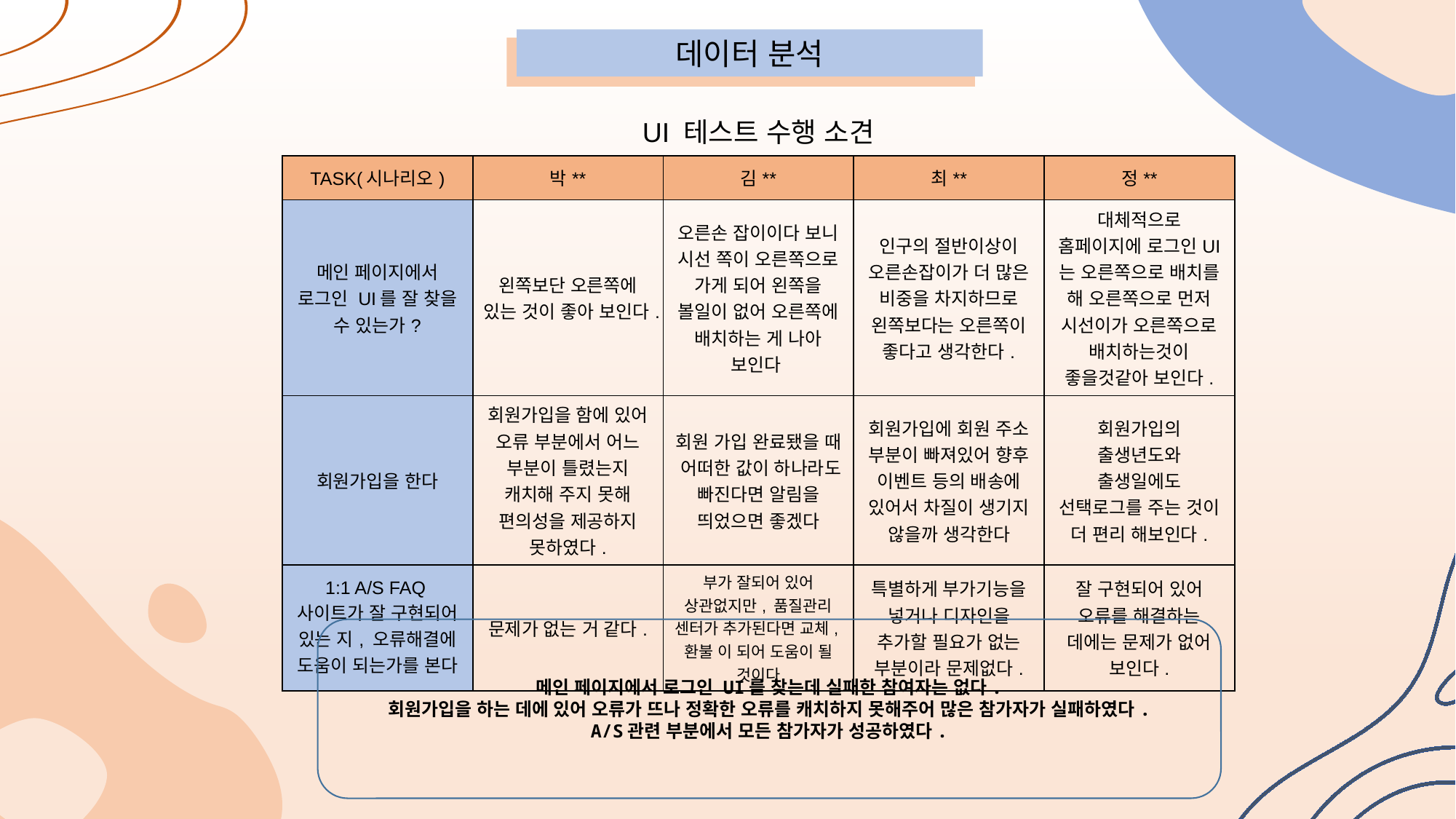

데이터 분석

| UI 테스트 수행 소견 |  |  |  |  |
| --- | --- | --- | --- | --- |
| TASK(시나리오) | 박\*\* | 김\*\* | 최\*\* | 정\*\* |
| 메인 페이지에서 로그인 UI를 잘 찾을 수 있는가? | 왼쪽보단 오른쪽에 있는 것이 좋아 보인다. | 오른손 잡이이다 보니 시선 쪽이 오른쪽으로 가게 되어 왼쪽을 볼일이 없어 오른쪽에 배치하는 게 나아 보인다 | 인구의 절반이상이 오른손잡이가 더 많은 비중을 차지하므로 왼쪽보다는 오른쪽이 좋다고 생각한다. | 대체적으로 홈페이지에 로그인UI 는 오른쪽으로 배치를 해 오른쪽으로 먼저 시선이가 오른쪽으로 배치하는것이 좋을것같아 보인다. |
| 회원가입을 한다 | 회원가입을 함에 있어 오류 부분에서 어느 부분이 틀렸는지 캐치해 주지 못해 편의성을 제공하지 못하였다. | 회원 가입 완료됐을 때 어떠한 값이 하나라도 빠진다면 알림을 띄었으면 좋겠다 | 회원가입에 회원 주소 부분이 빠져있어 향후 이벤트 등의 배송에 있어서 차질이 생기지 않을까 생각한다 | 회원가입의 출생년도와 출생일에도 선택로그를 주는 것이 더 편리 해보인다. |
| 1:1 A/S FAQ사이트가 잘 구현되어 있는 지, 오류해결에 도움이 되는가를 본다 | 문제가 없는 거 같다. | 부가 잘되어 있어 상관없지만, 품질관리 센터가 추가된다면 교체,환불 이 되어 도움이 될 것이다 | 특별하게 부가기능을 넣거나 디자인을 추가할 필요가 없는 부분이라 문제없다. | 잘 구현되어 있어 오류를 해결하는 데에는 문제가 없어 보인다. |

메인 페이지에서 로그인 UI를 찾는데 실패한 참여자는 없다.
회원가입을 하는 데에 있어 오류가 뜨나 정확한 오류를 캐치하지 못해주어 많은 참가자가 실패하였다.
A/S관련 부분에서 모든 참가자가 성공하였다.